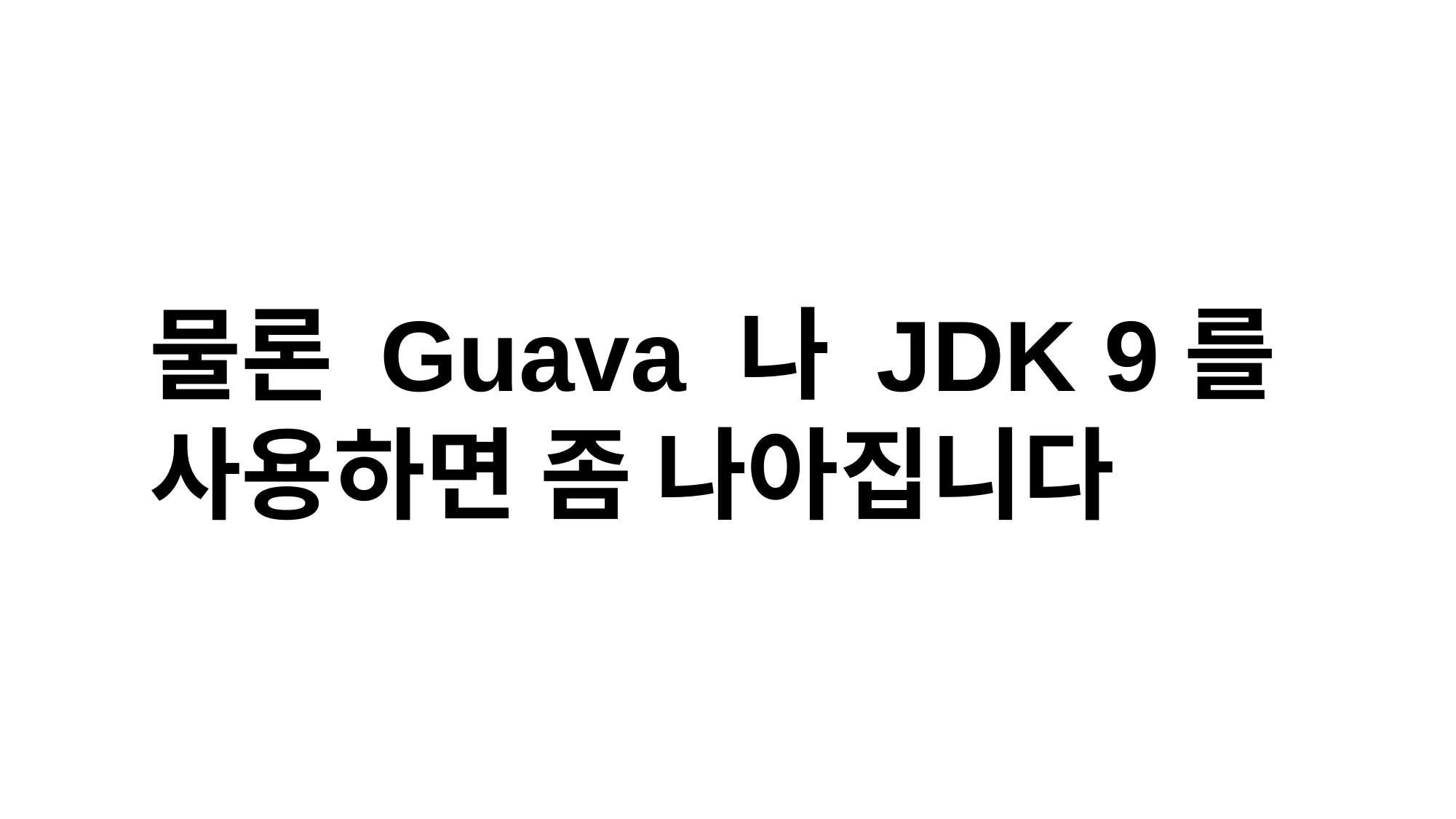

물론 Guava 나 JDK 9를
사용하면 좀 나아집니다